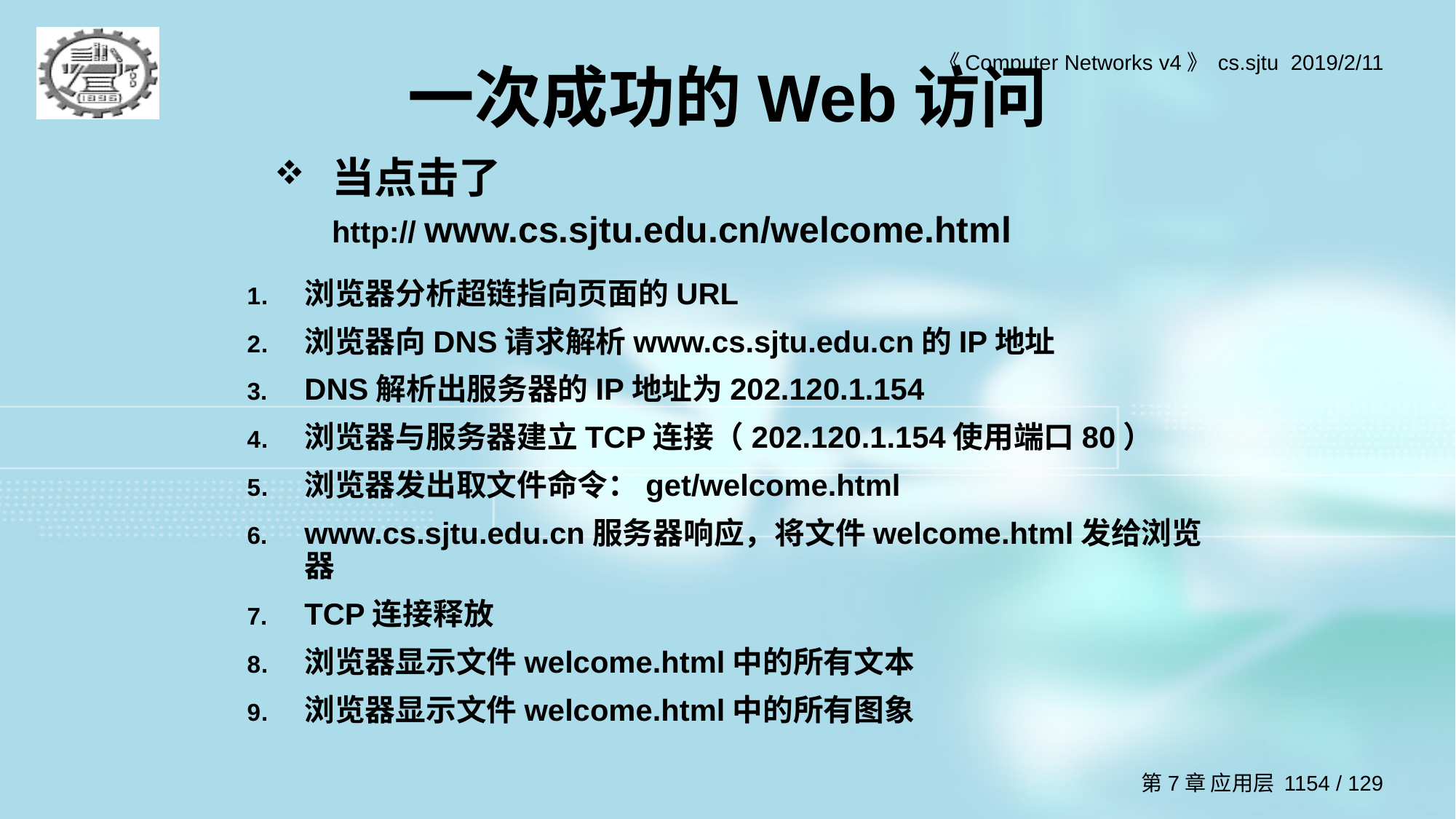

# 一次成功的Web访问
当点击了
	http:// www.cs.sjtu.edu.cn/welcome.html
浏览器分析超链指向页面的URL
浏览器向DNS请求解析www.cs.sjtu.edu.cn的IP地址
DNS解析出服务器的IP地址为202.120.1.154
浏览器与服务器建立TCP连接（202.120.1.154使用端口80）
浏览器发出取文件命令：get/welcome.html
www.cs.sjtu.edu.cn服务器响应，将文件welcome.html发给浏览器
TCP连接释放
浏览器显示文件welcome.html中的所有文本
浏览器显示文件welcome.html中的所有图象